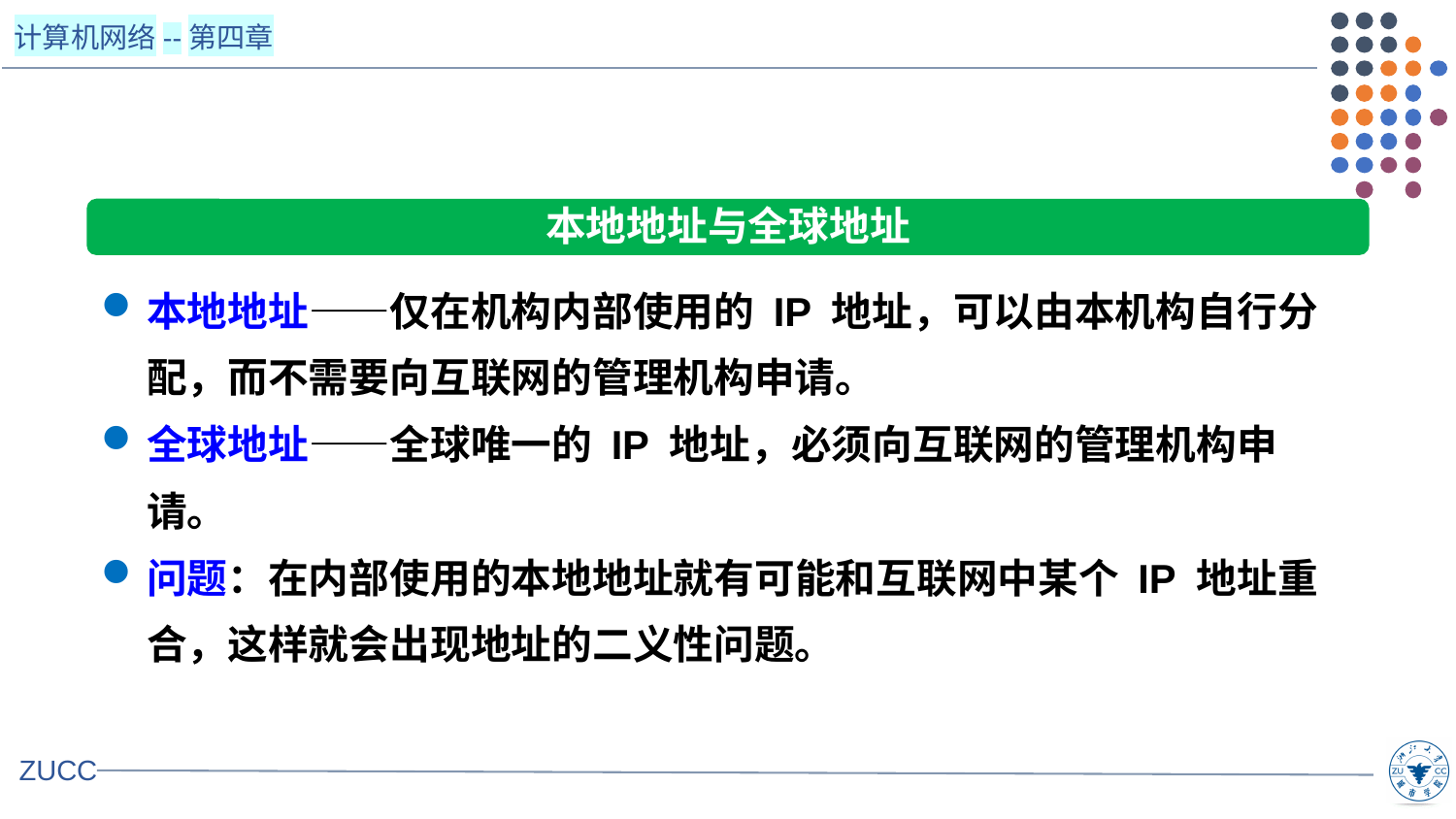

本地地址与全球地址

本地地址——仅在机构内部使用的 IP 地址，可以由本机构自行分配，而不需要向互联网的管理机构申请。
全球地址——全球唯一的 IP 地址，必须向互联网的管理机构申请。
问题：在内部使用的本地地址就有可能和互联网中某个 IP 地址重合，这样就会出现地址的二义性问题。